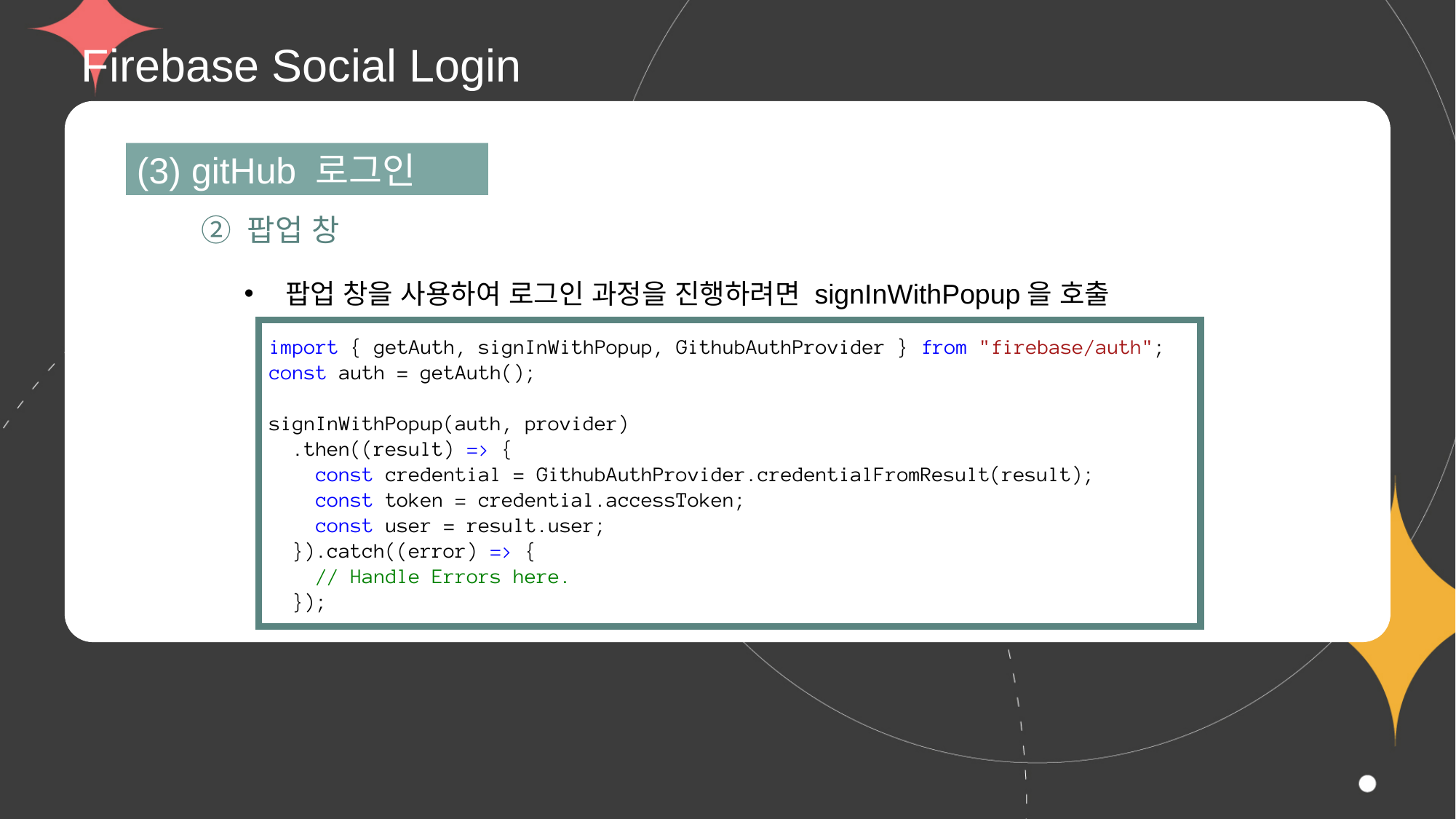

# Firebase Social Login
(3) gitHub 로그인
② 팝업 창
팝업 창을 사용하여 로그인 과정을 진행하려면 signInWithPopup을 호출
import { getAuth, signInWithPopup, GithubAuthProvider } from "firebase/auth";
const auth = getAuth();

signInWithPopup(auth, provider)
  .then((result) => {
    const credential = GithubAuthProvider.credentialFromResult(result);
    const token = credential.accessToken;
    const user = result.user;
  }).catch((error) => {
    // Handle Errors here.
  });